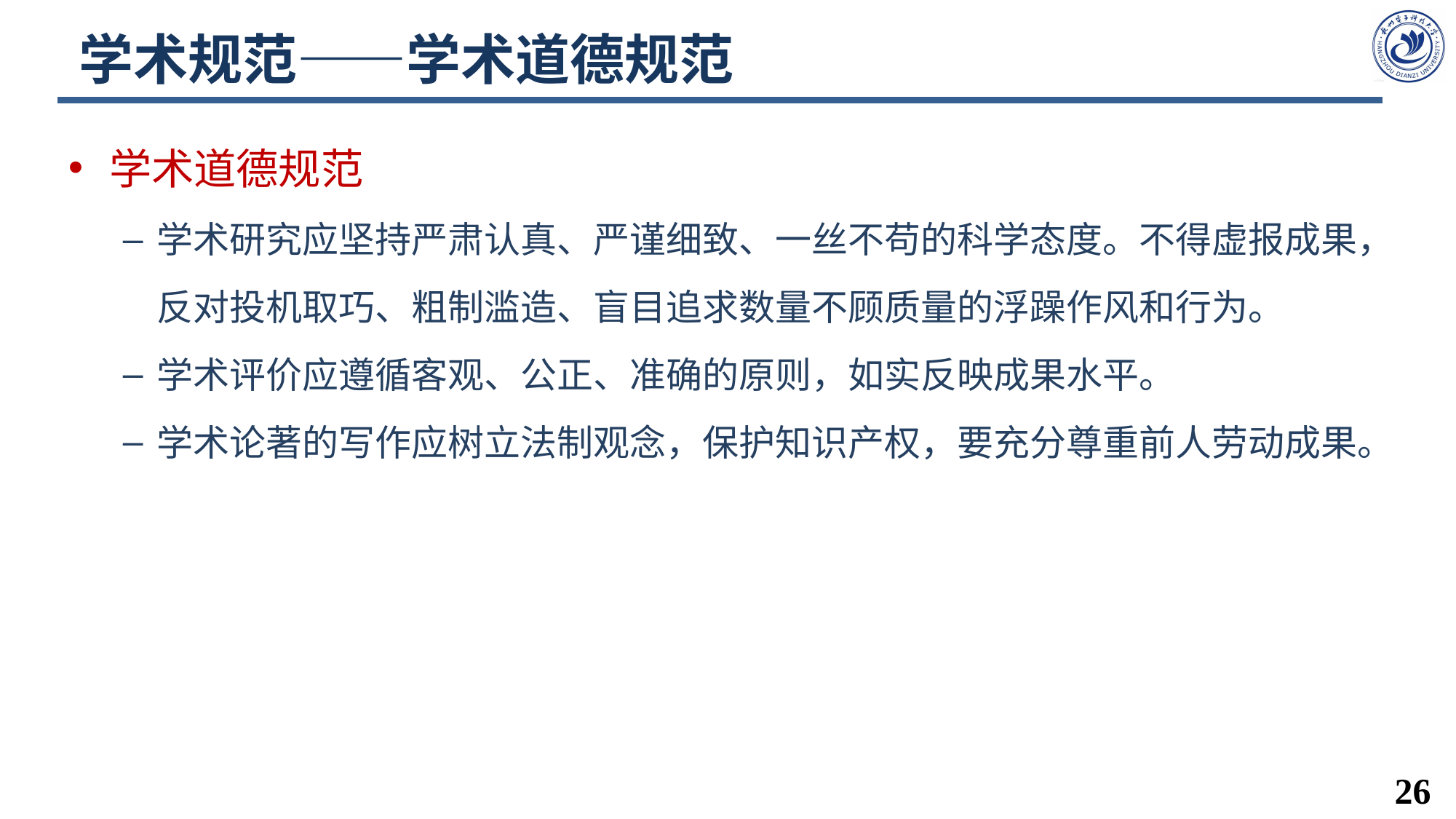

# 学术规范——学术道德规范
学术道德规范
学术研究应坚持严肃认真、严谨细致、一丝不苟的科学态度。不得虚报成果，反对投机取巧、粗制滥造、盲目追求数量不顾质量的浮躁作风和行为。
学术评价应遵循客观、公正、准确的原则，如实反映成果水平。
学术论著的写作应树立法制观念，保护知识产权，要充分尊重前人劳动成果。

26